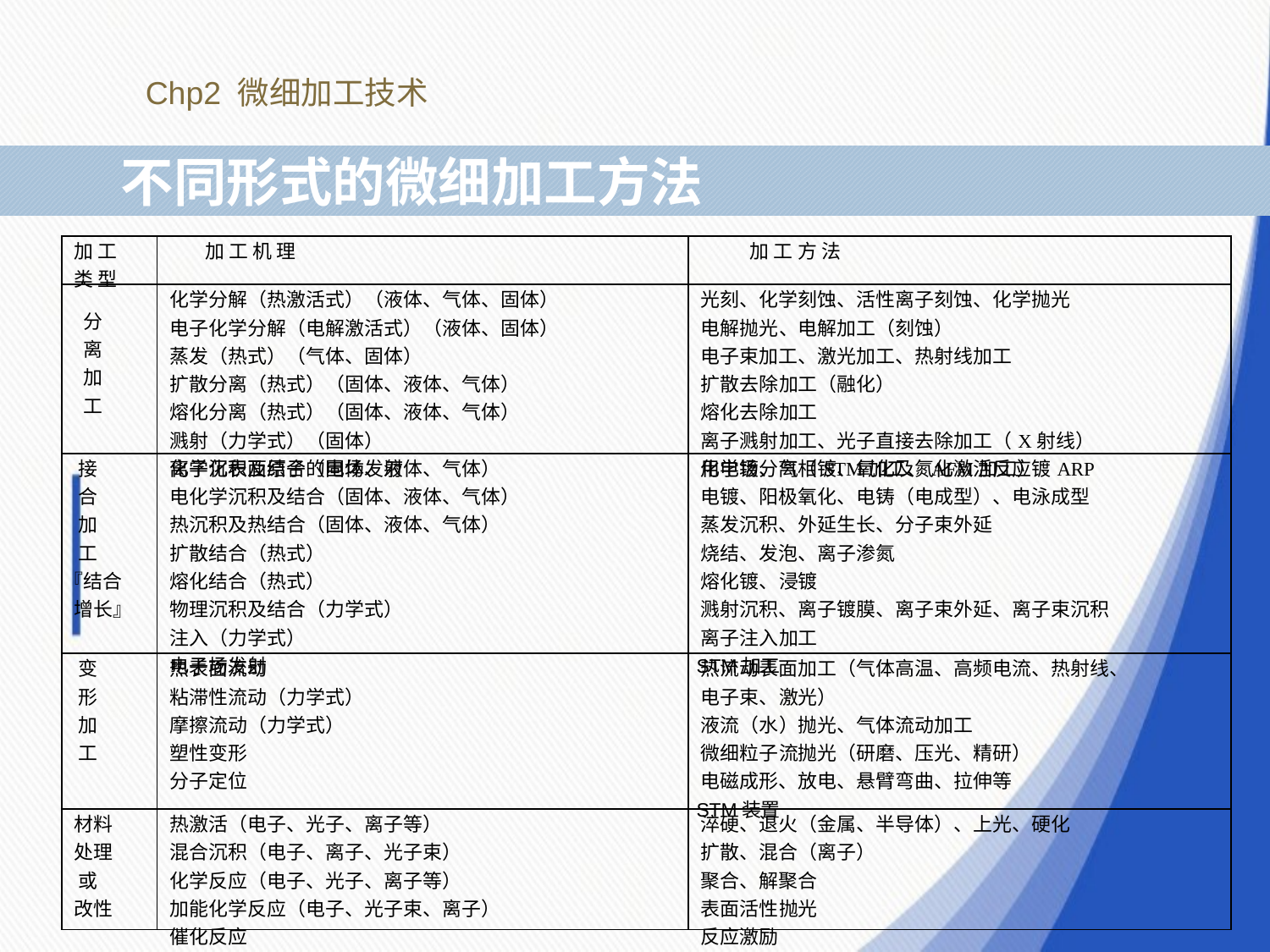

Chp2 微细加工技术
        不同形式的微细加工方法
| 加 工 类 型 | 加 工 机 理 | 加 工 方 法 |
| --- | --- | --- |
| 分 离 加 工 | 化学分解（热激活式）（液体、气体、固体） 电子化学分解（电解激活式）（液体、固体） 蒸发（热式）（气体、固体） 扩散分离（热式）（固体、液体、气体） 熔化分离（热式）（固体、液体、气体） 溅射（力学式）（固体） 离子化表面原子的电场发射 | 光刻、化学刻蚀、活性离子刻蚀、化学抛光 电解抛光、电解加工（刻蚀） 电子束加工、激光加工、热射线加工 扩散去除加工（融化） 熔化去除加工 离子溅射加工、光子直接去除加工（X射线） 用电场分离（STM加工、AFM加工） |
| 接 合 加 工 『结合 增长』 | 化学沉积及结合（固体、液体、气体） 电化学沉积及结合（固体、液体、气体） 热沉积及热结合（固体、液体、气体） 扩散结合（热式） 熔化结合（热式） 物理沉积及结合（力学式） 注入（力学式） 电子场发射 | 化学镀、气相镀、氧化及氮化激活反应镀ARP 电镀、阳极氧化、电铸（电成型）、电泳成型 蒸发沉积、外延生长、分子束外延 烧结、发泡、离子渗氮 熔化镀、浸镀 溅射沉积、离子镀膜、离子束外延、离子束沉积 离子注入加工 STM加工 |
| 变 形 加 工 | 热表面流动 粘滞性流动（力学式） 摩擦流动（力学式） 塑性变形 分子定位 | 热流动表面加工（气体高温、高频电流、热射线、 电子束、激光） 液流（水）抛光、气体流动加工 微细粒子流抛光（研磨、压光、精研） 电磁成形、放电、悬臂弯曲、拉伸等 STM装置 |
| 材料 处理 或 改性 | 热激活（电子、光子、离子等） 混合沉积（电子、离子、光子束） 化学反应（电子、光子、离子等） 加能化学反应（电子、光子束、离子） 催化反应 | 淬硬、退火（金属、半导体）、上光、硬化 扩散、混合（离子） 聚合、解聚合 表面活性抛光 反应激励 |